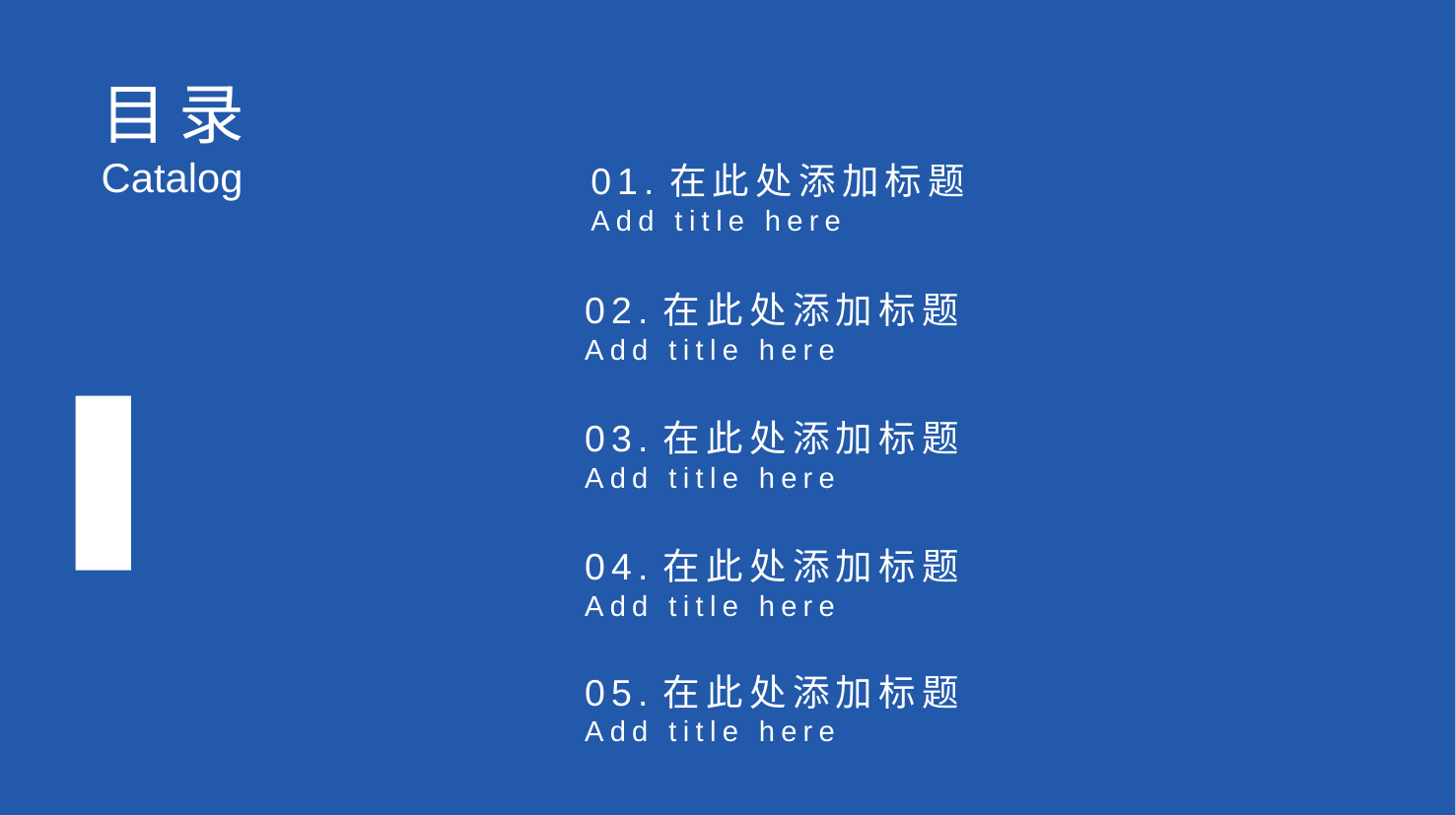

目录
Catalog

01.在此处添加标题
Add title here

02.在此处添加标题
Add title here

03.在此处添加标题
Add title here

04.在此处添加标题
Add title here

05.在此处添加标题
Add title here